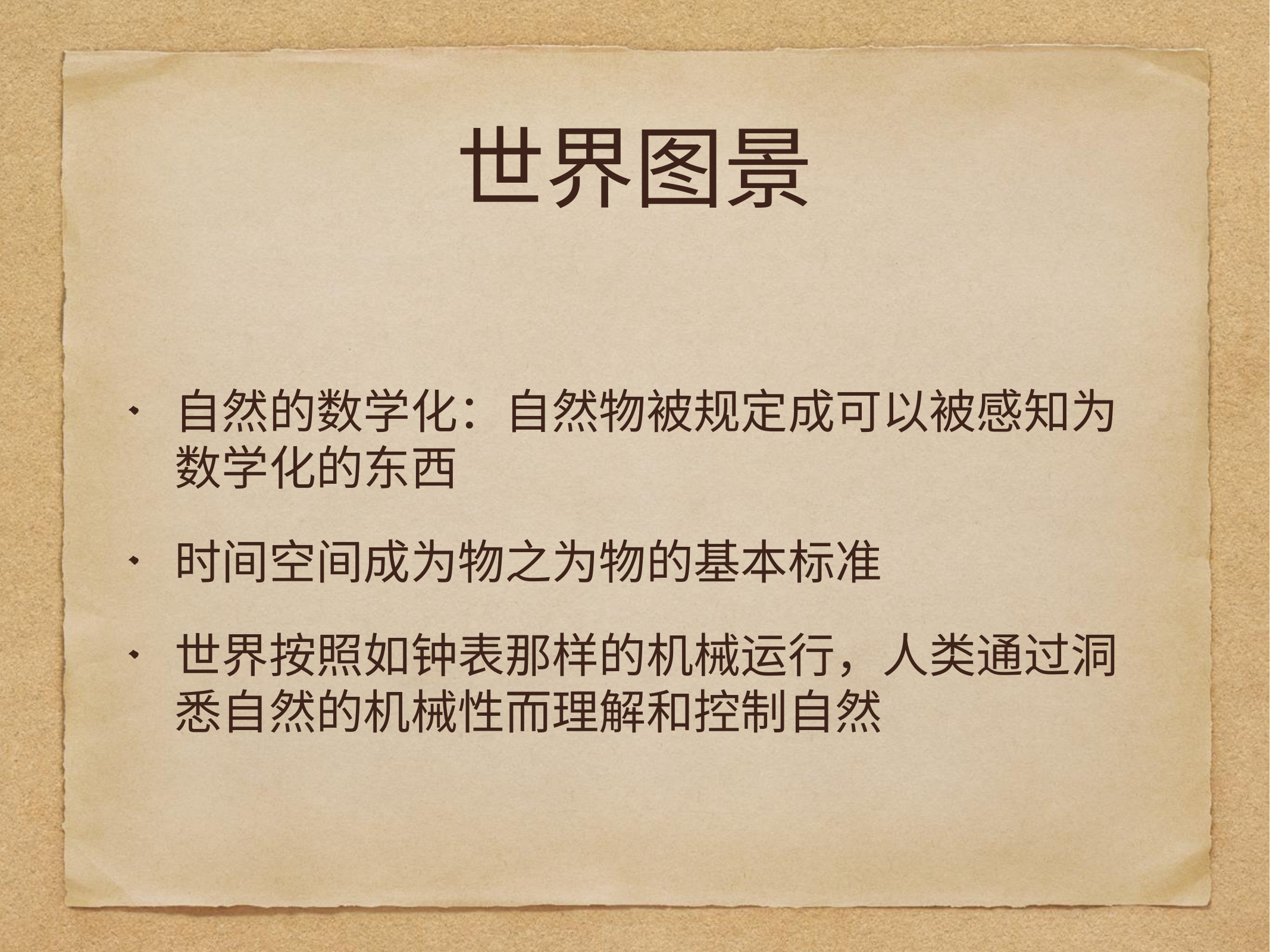

# 世界图景
自然的数学化：自然物被规定成可以被感知为数学化的东西
时间空间成为物之为物的基本标准
世界按照如钟表那样的机械运行，人类通过洞悉自然的机械性而理解和控制自然